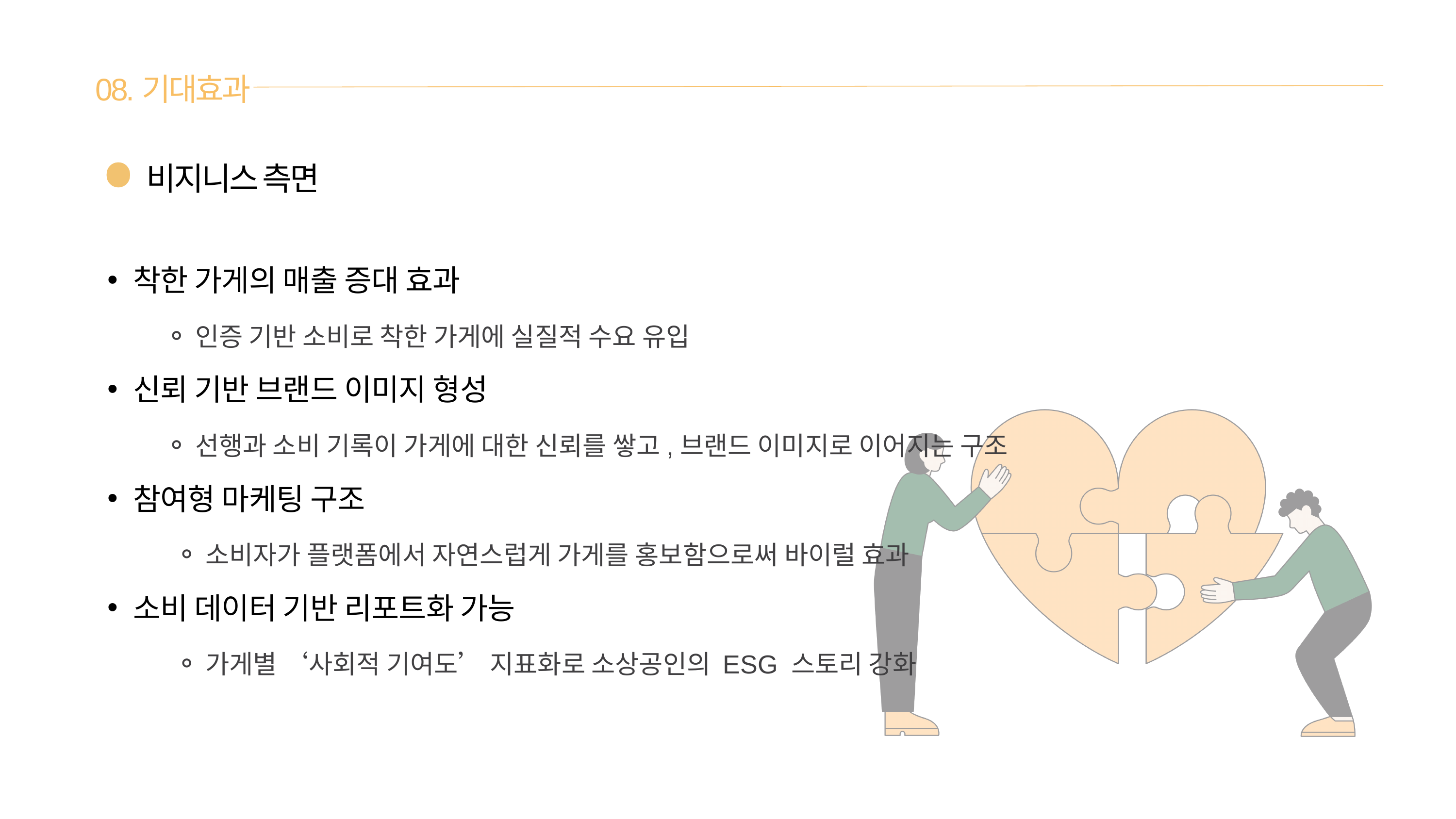

08.기대효과

비지니스 측면

착한 가게의 매출 증대 효과
인증 기반 소비로 착한 가게에 실질적 수요 유입
신뢰 기반 브랜드 이미지 형성

선행과 소비 기록이 가게에 대한 신뢰를 쌓고,브랜드 이미지로 이어지는 구조
참여형 마케팅 구조
소비자가 플랫폼에서 자연스럽게 가게를 홍보함으로써 바이럴 효과
소비 데이터 기반 리포트화 가능
가게별 ‘사회적 기여도’ 지표화로 소상공인의 ESG 스토리 강화